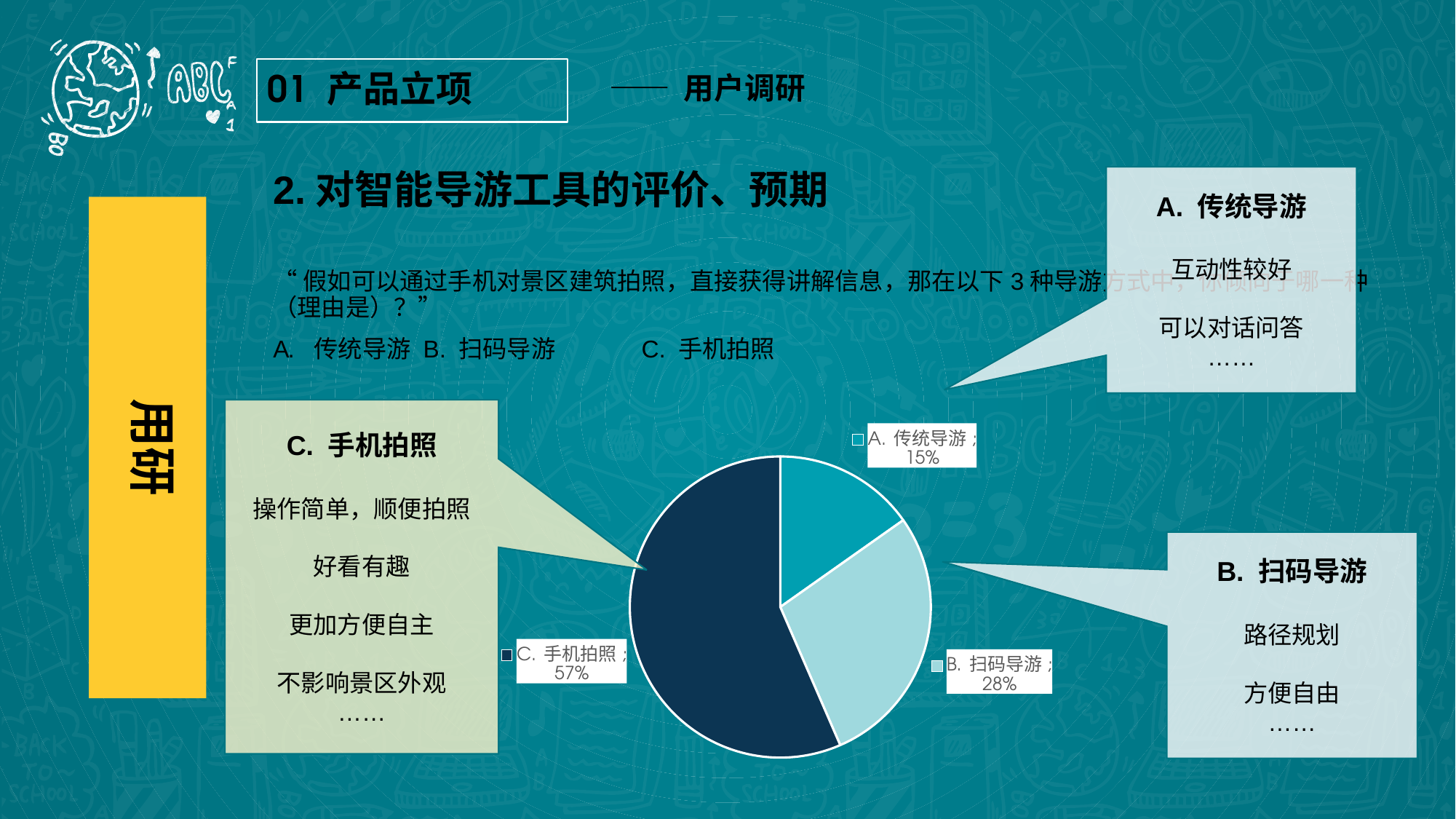

—— 用户调研
01 产品立项
2.对智能导游工具的评价、预期

“假如可以通过手机对景区建筑拍照，直接获得讲解信息，那在以下3种导游方式中，你倾向于哪一种（理由是）？”
传统导游 	B. 扫码导游	C. 手机拍照

A. 传统导游

互动性较好

可以对话问答
……

用研

### Chart

| Category | 选项 |
|---|---|
| A. 传统导游 | 7.0 |
| B. 扫码导游 | 13.0 |
| C. 手机拍照 | 26.0 |
C. 手机拍照

操作简单，顺便拍照

好看有趣

更加方便自主

不影响景区外观
……
B. 扫码导游

路径规划

方便自由
……